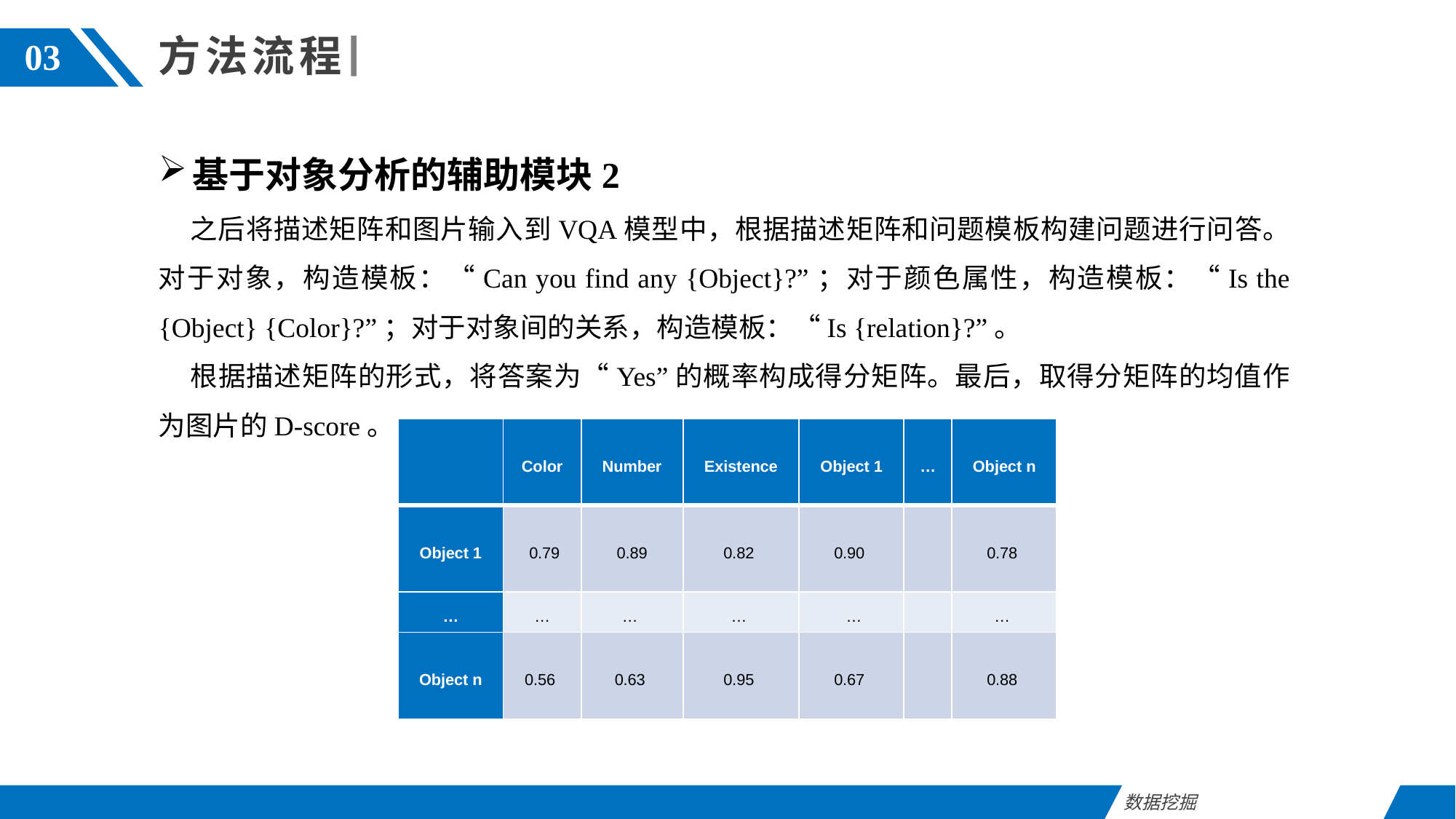

方法流程

03

基于对象分析的辅助模块2
之后将描述矩阵和图片输入到VQA模型中，根据描述矩阵和问题模板构建问题进行问答。对于对象，构造模板：“Can you find any {Object}?”；对于颜色属性，构造模板：“Is the {Object} {Color}?”；对于对象间的关系，构造模板：“Is {relation}?”。
根据描述矩阵的形式，将答案为“Yes”的概率构成得分矩阵。最后，取得分矩阵的均值作为图片的D-score。

|  | Color | Number | Existence | Object 1 | … | Object n |
| --- | --- | --- | --- | --- | --- | --- |
| Object 1 | 0.79 | 0.89 | 0.82 | 0.90 |  | 0.78 |
| … | … | … | … | … |  | … |
| Object n | 0.56 | 0.63 | 0.95 | 0.67 |  | 0.88 |

数据挖掘